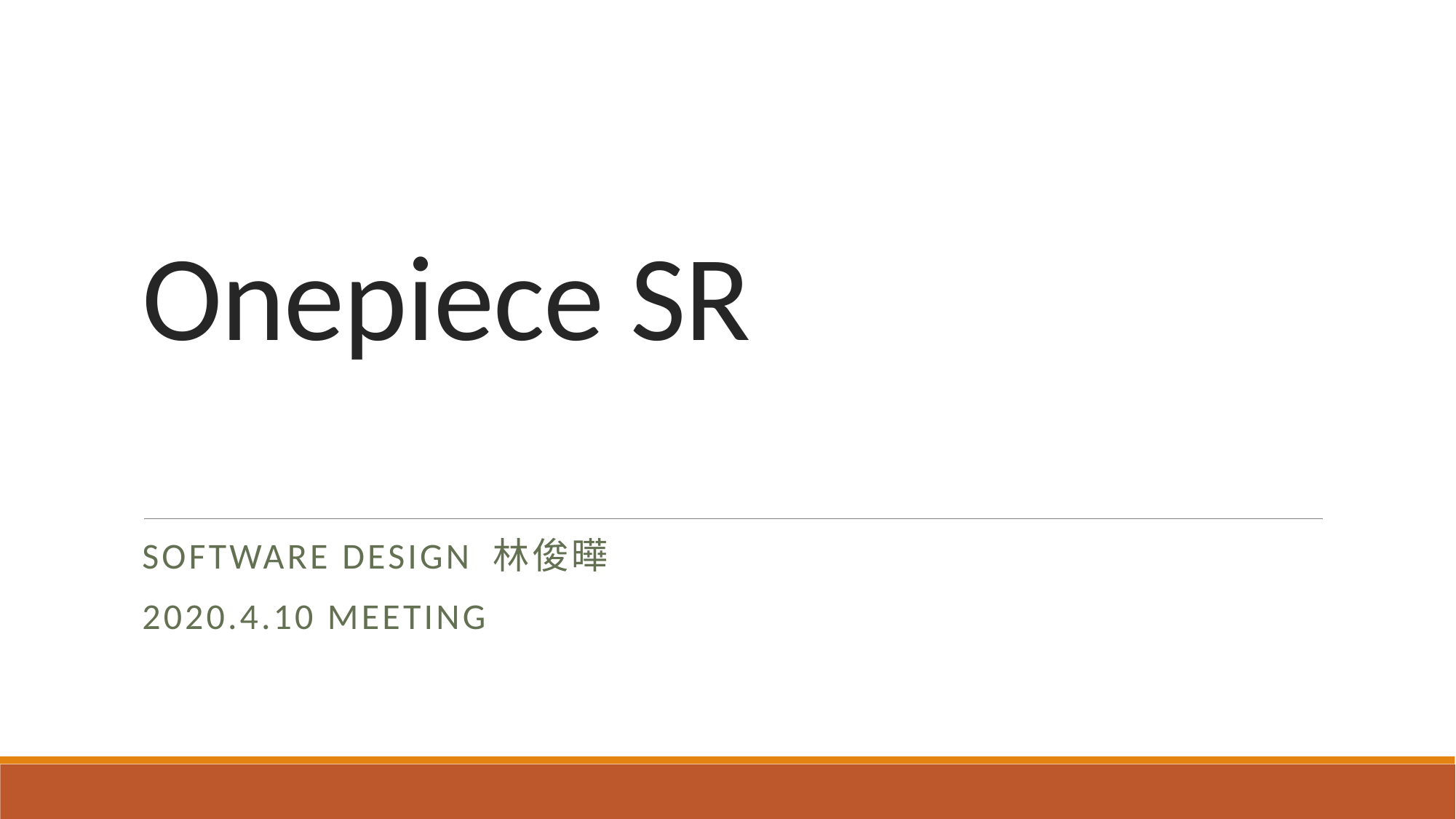

# Onepiece SR
Software design 林俊曄
2020.4.10 meeting